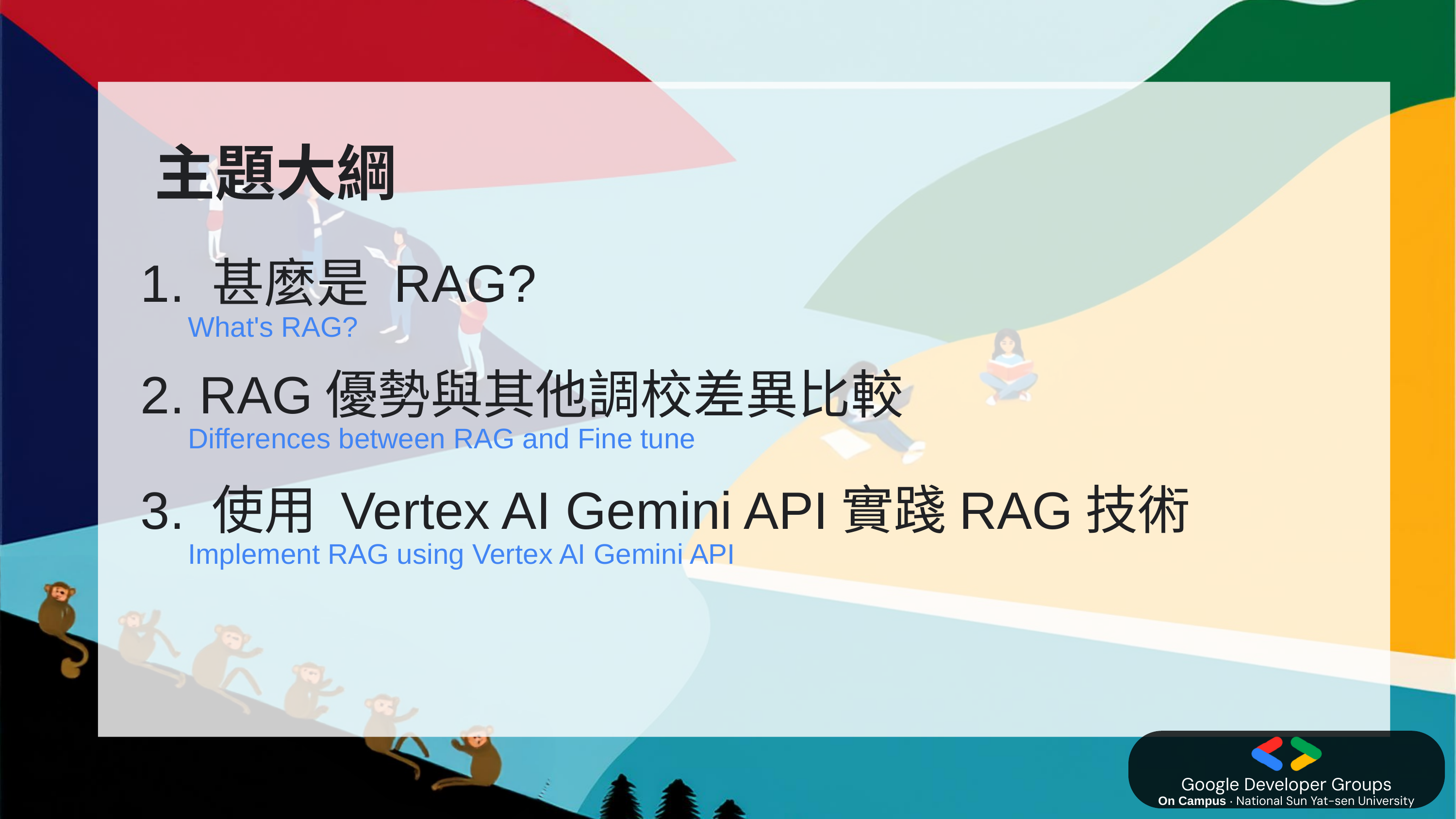

主題大綱
1. 甚麼是 RAG?
      What's RAG?

2. RAG優勢與其他調校差異比較
      Differences between RAG and Fine tune

3. 使用 Vertex AI Gemini API實踐RAG技術
      Implement RAG using Vertex AI Gemini API

Google Developer Groups
On Campus ‧ National Sun Yat-sen University